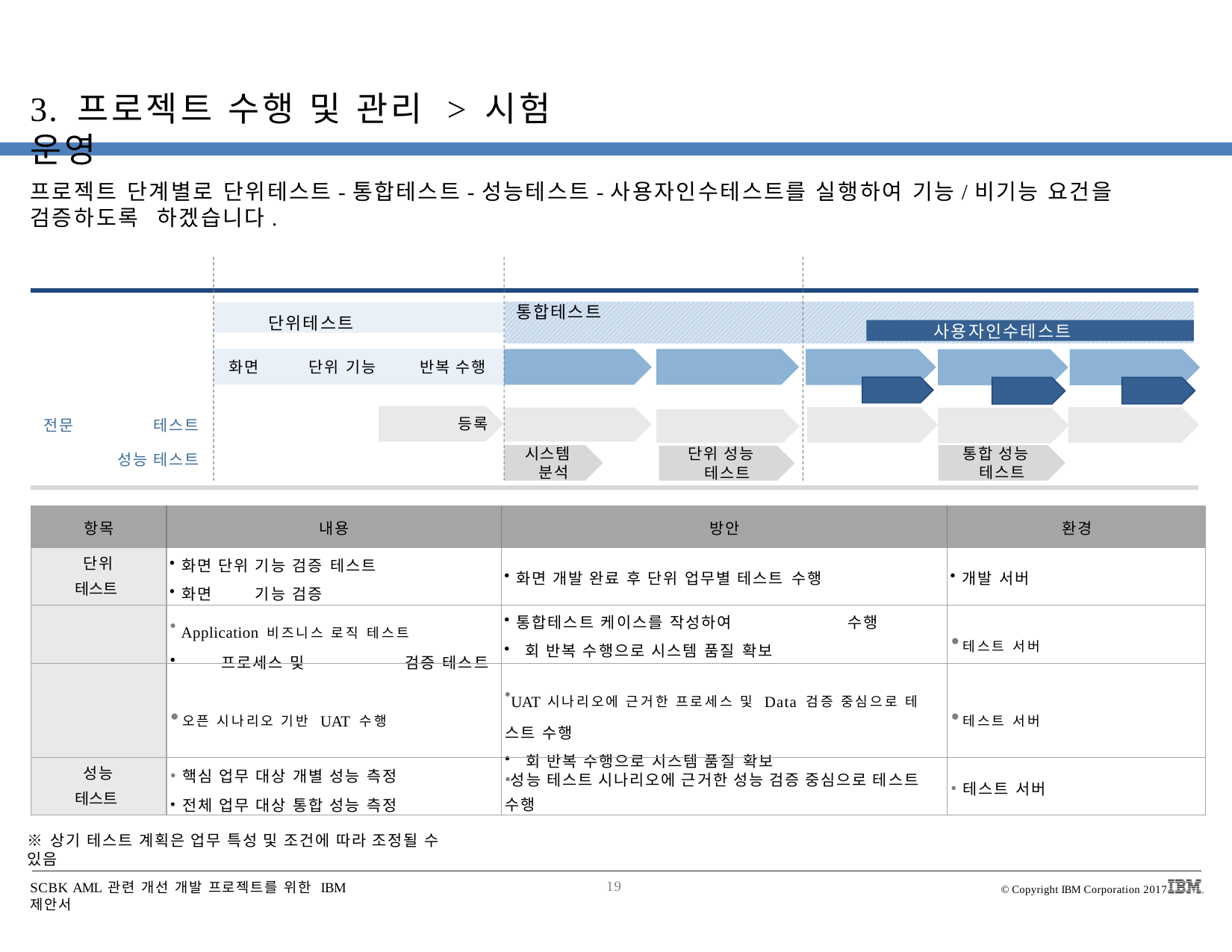

# 3. 프로젝트 수행 및 관리 > 시험 운영

프로젝트 단계별로 단위테스트-통합테스트-성능테스트-사용자인수테스트를 실행하여 기능/비기능 요건을 검증하도록  하겠습니다.

통합테스트

단위테스트

사용자인수테스트

화면	단위 기능	반복 수행

등록
전문
테스트
성능 테스트

시스템  분석
통합 성능  테스트
단위 성능  테스트

| 항목 | 내용 | 방안 | 환경 |
| --- | --- | --- | --- |
| 단위 테스트 | 화면 단위 기능 검증 테스트 화면 기능 검증 | 화면 개발 완료 후 단위 업무별 테스트 수행 | 개발 서버 |
|  | Application 비즈니스 로직 테스트 프로세스 및 검증 테스트 | 통합테스트 케이스를 작성하여 수행 회 반복 수행으로 시스템 품질 확보 | 테스트 서버 |
|  | 오픈 시나리오 기반 UAT 수행 | UAT 시나리오에 근거한 프로세스 및 Data 검증 중심으로 테 스트 수행 회 반복 수행으로 시스템 품질 확보 | 테스트 서버 |
| 성능 테스트 | 핵심 업무 대상 개별 성능 측정 전체 업무 대상 통합 성능 측정 | 성능 테스트 시나리오에 근거한 성능 검증 중심으로 테스트 수행 | 테스트 서버 |
※ 상기 테스트 계획은 업무 특성 및 조건에 따라 조정될 수 있음

SCBK AML 관련 개선 개발 프로젝트를 위한 IBM 제안서
19

© Copyright IBM Corporation 2017